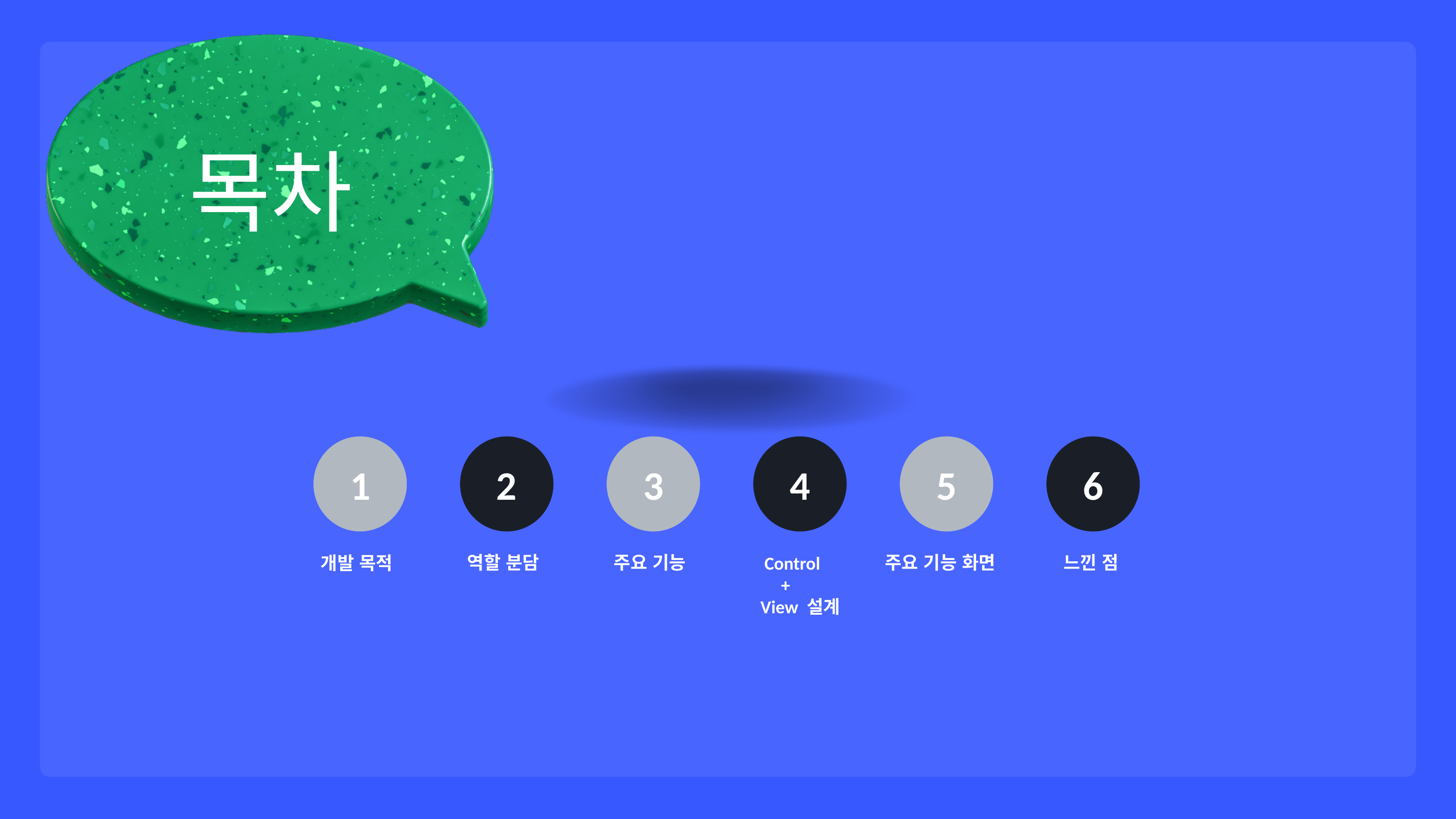

목차

1
2
3
4
5
6
역할 분담
주요 기능
주요 기능 화면
느낀 점
 Control
     +
View 설계
개발 목적